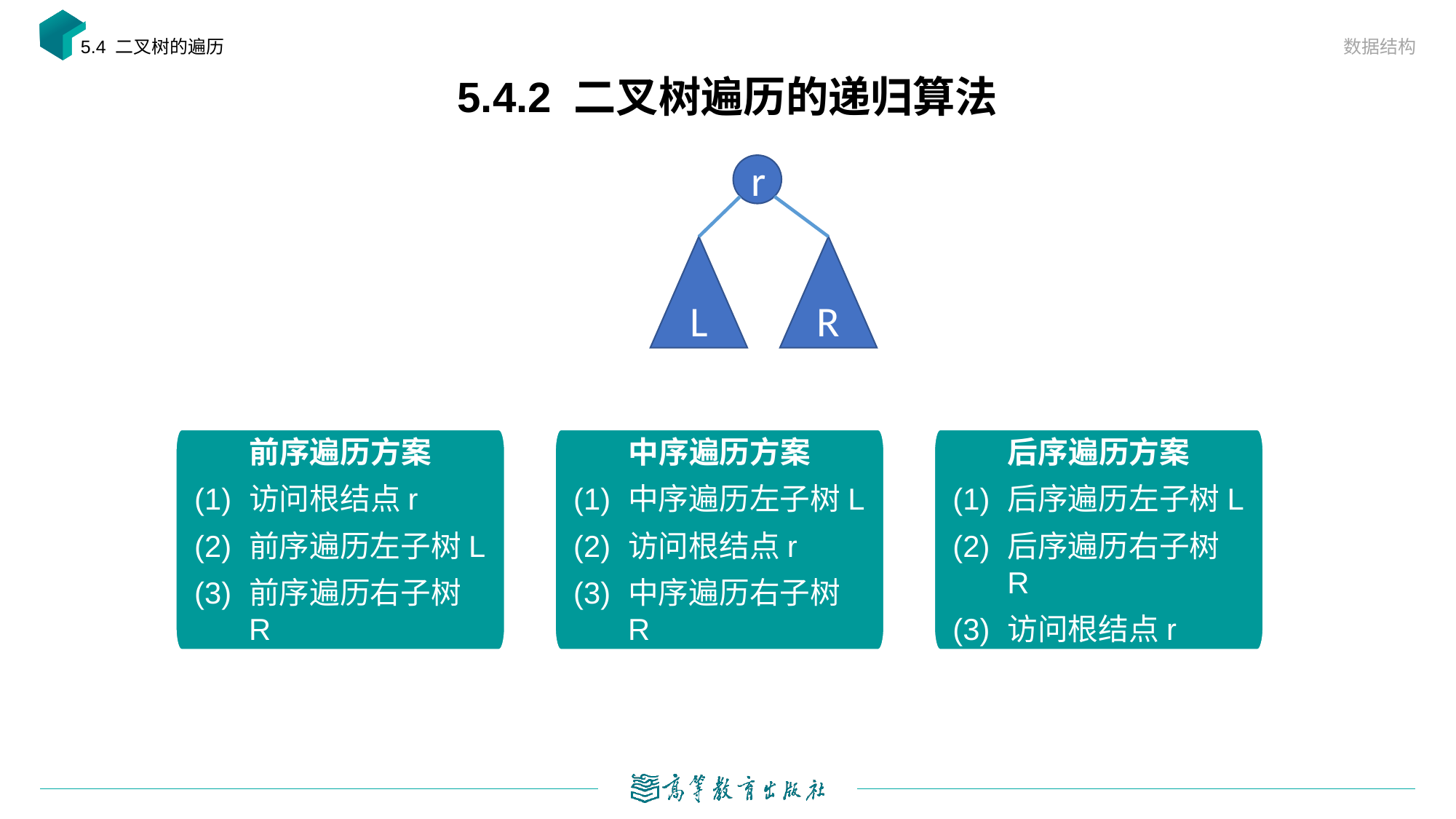

数据结构
5.4 二叉树的遍历
# 5.4.2 二叉树遍历的递归算法
r
L
R
前序遍历方案
访问根结点r
前序遍历左子树L
前序遍历右子树R
中序遍历方案
中序遍历左子树L
访问根结点r
中序遍历右子树R
后序遍历方案
后序遍历左子树L
后序遍历右子树R
访问根结点r